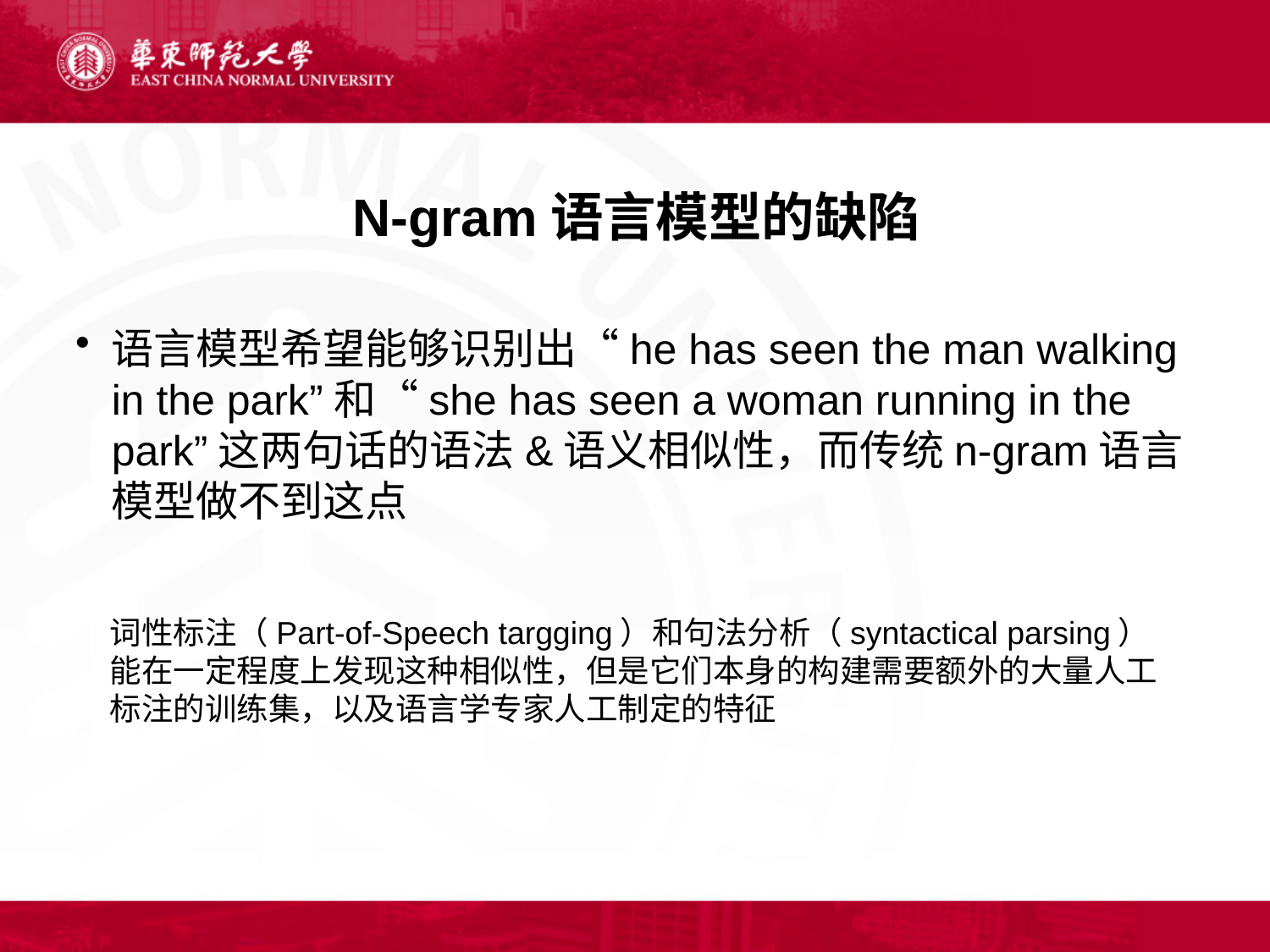

# N-gram语言模型的缺陷
语言模型希望能够识别出“he has seen the man walking in the park”和“she has seen a woman running in the park”这两句话的语法&语义相似性，而传统n-gram语言模型做不到这点

词性标注（Part-of-Speech targging）和句法分析（syntactical parsing）能在一定程度上发现这种相似性，但是它们本身的构建需要额外的大量人工标注的训练集，以及语言学专家人工制定的特征